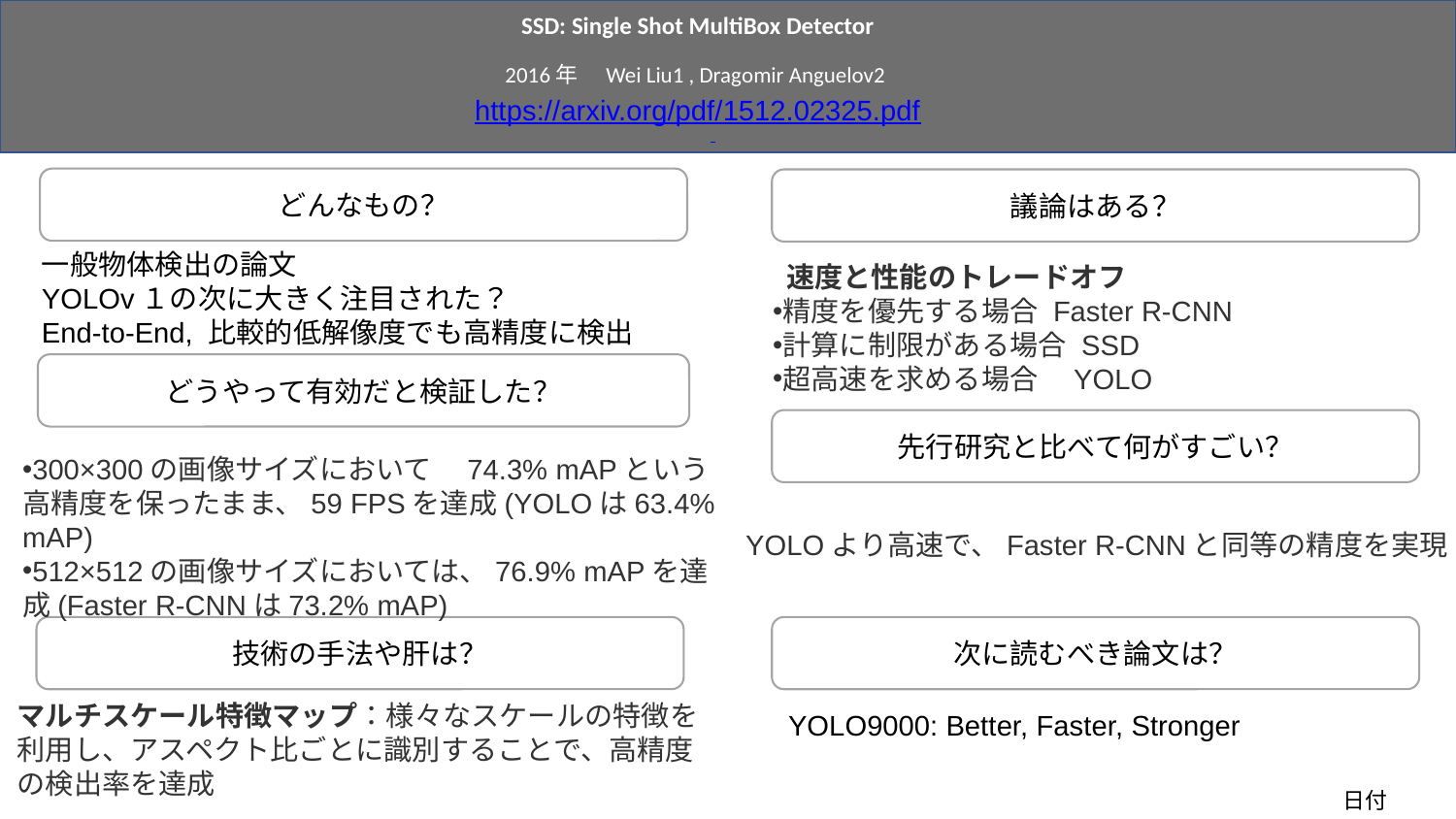

SSD: Single Shot MultiBox Detector
2016年　Wei Liu1 , Dragomir Anguelov2

https://arxiv.org/pdf/1512.02325.pdf

どんなもの？

議論はある？
速度と性能のトレードオフ
一般物体検出の論文
YOLOv１の次に大きく注目された？
End-to-End, 比較的低解像度でも高精度に検出
精度を優先する場合 Faster R-CNN
計算に制限がある場合 SSD
超高速を求める場合　YOLO

どうやって有効だと検証した？

先行研究と比べて何がすごい？
300×300の画像サイズにおいて　74.3% mAPという高精度を保ったまま、59 FPSを達成(YOLOは63.4% mAP)
512×512の画像サイズにおいては、76.9% mAPを達成(Faster R-CNNは73.2% mAP)
YOLOより高速で、Faster R-CNNと同等の精度を実現

技術の手法や肝は？

次に読むべき論文は？
マルチスケール特徴マップ：様々なスケールの特徴を利用し、アスペクト比ごとに識別することで、高精度の検出率を達成
YOLO9000: Better, Faster, Stronger
日付